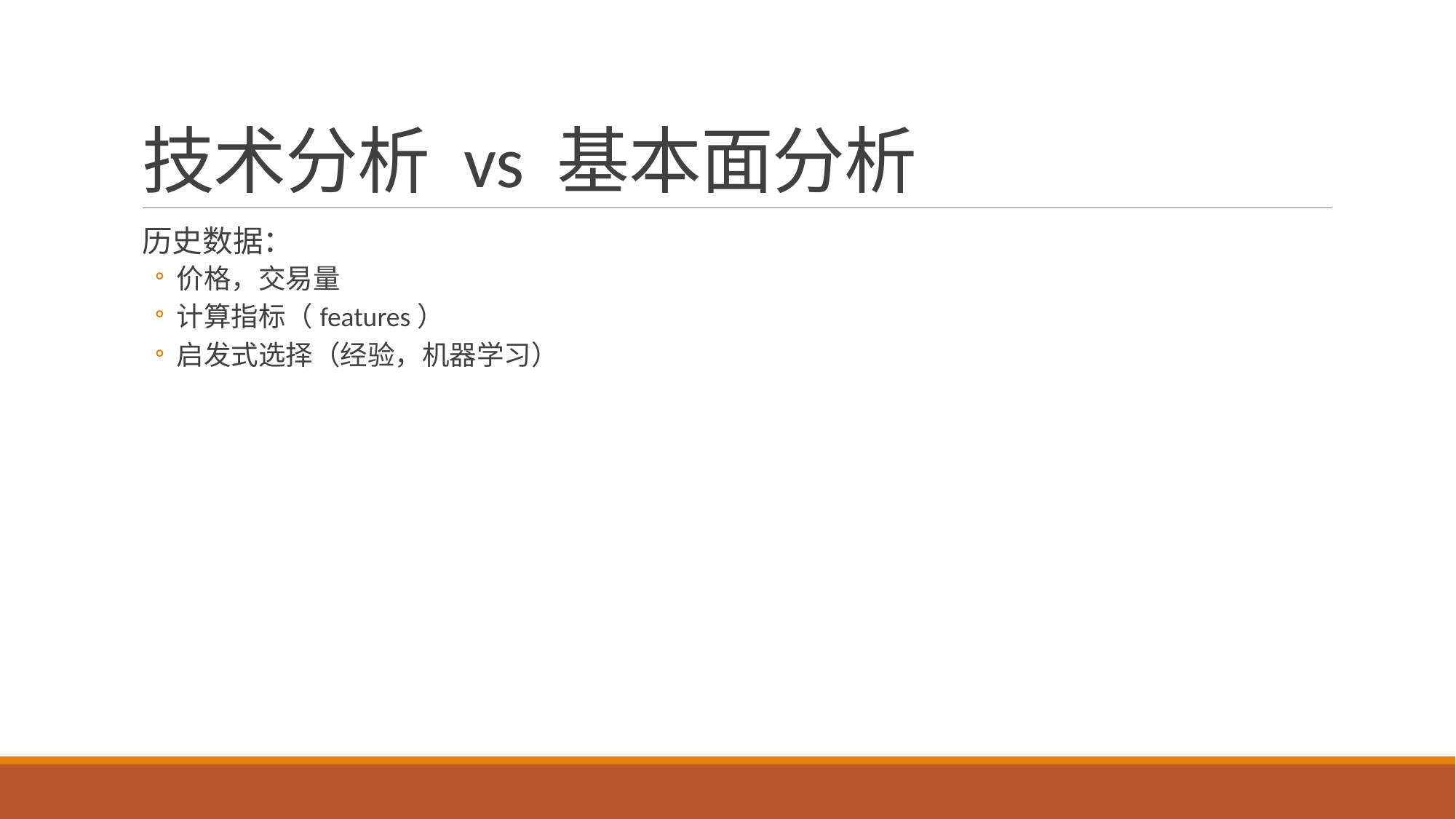

# 技术分析 vs 基本面分析
历史数据：
价格，交易量
计算指标（features）
启发式选择（经验，机器学习）